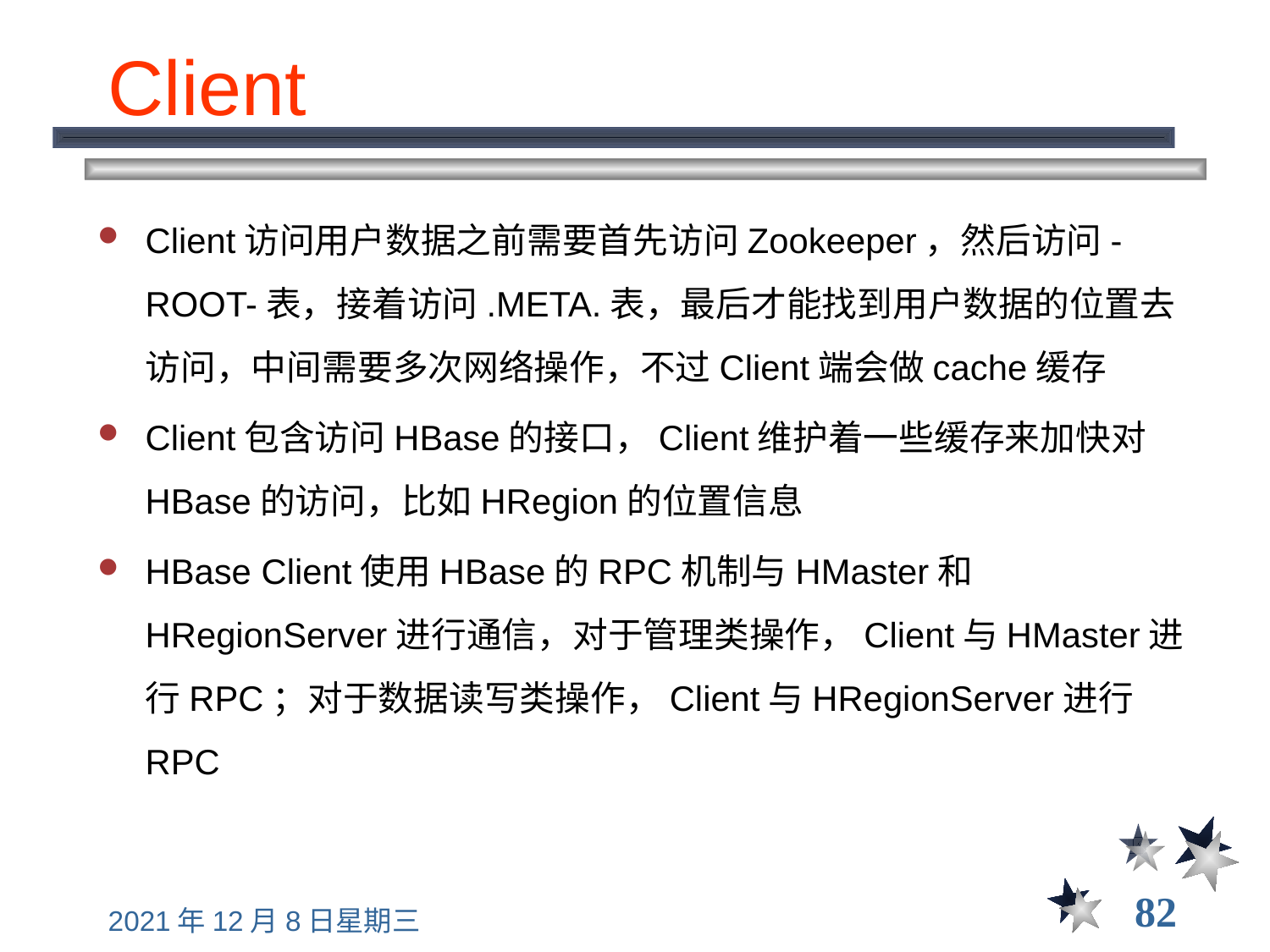

# Client
Client访问用户数据之前需要首先访问Zookeeper，然后访问-ROOT-表，接着访问.META.表，最后才能找到用户数据的位置去访问，中间需要多次网络操作，不过Client端会做cache缓存
Client包含访问HBase的接口，Client维护着一些缓存来加快对HBase的访问，比如HRegion的位置信息
HBase Client使用HBase的RPC机制与HMaster和HRegionServer进行通信，对于管理类操作，Client与HMaster进行RPC；对于数据读写类操作，Client与HRegionServer进行RPC

82
2021年12月8日星期三
大数据管理----前言